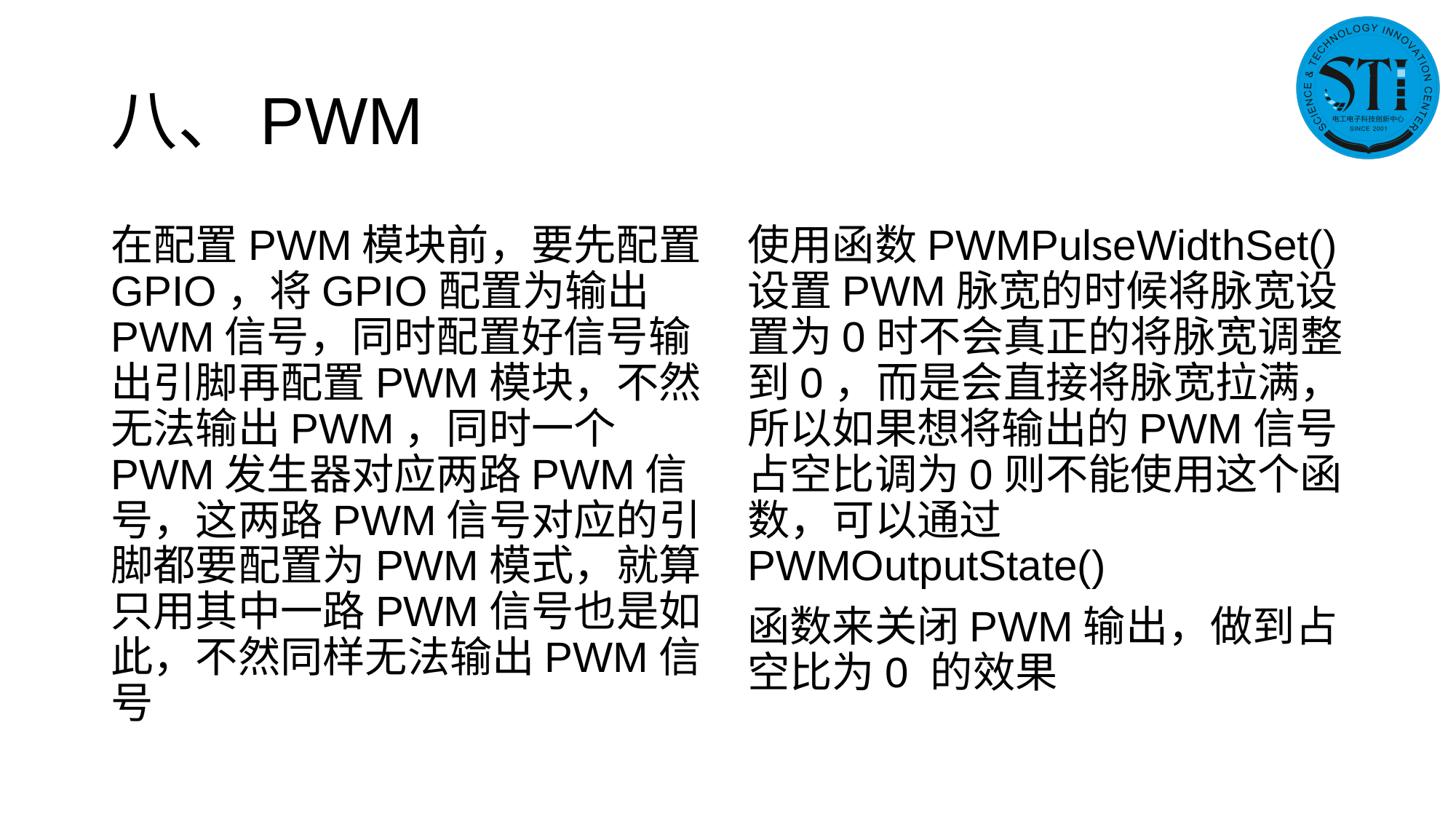

# 八、PWM
在配置PWM模块前，要先配置GPIO，将GPIO配置为输出PWM信号，同时配置好信号输出引脚再配置PWM模块，不然无法输出PWM，同时一个PWM发生器对应两路PWM信号，这两路PWM信号对应的引脚都要配置为PWM模式，就算只用其中一路PWM信号也是如此，不然同样无法输出PWM信号
使用函数PWMPulseWidthSet()设置PWM脉宽的时候将脉宽设置为0时不会真正的将脉宽调整到0，而是会直接将脉宽拉满，所以如果想将输出的PWM信号占空比调为0则不能使用这个函数，可以通过PWMOutputState()
函数来关闭PWM输出，做到占空比为0 的效果